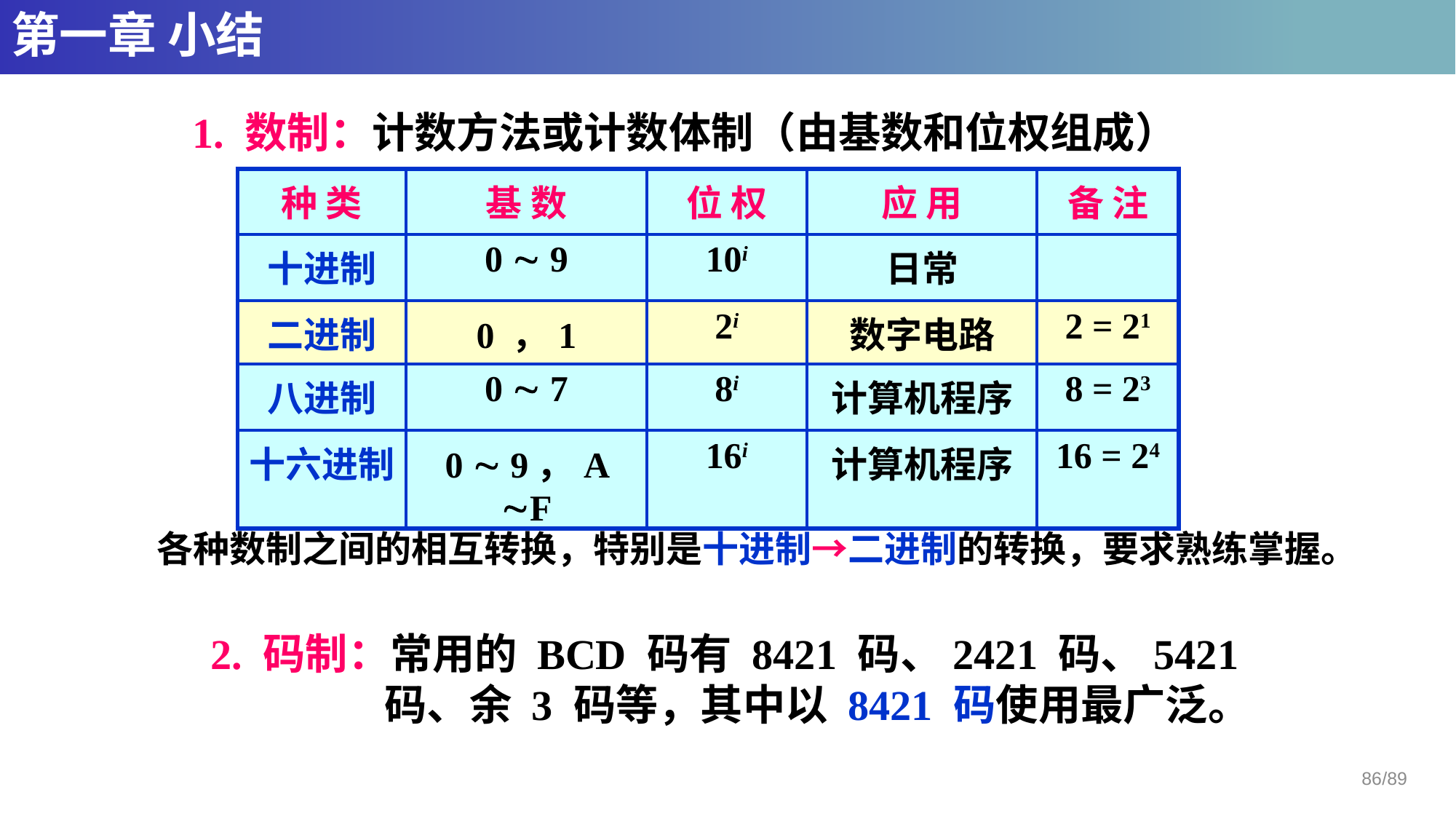

# 第一章 小结
1. 数制：计数方法或计数体制（由基数和位权组成）
| 种 类 | 基 数 | 位 权 | 应 用 | 备 注 |
| --- | --- | --- | --- | --- |
| 十进制 | 0 ∼ 9 | 10i | 日常 |  |
| 二进制 | 0 ，1 | 2i | 数字电路 | 2 = 21 |
| 八进制 | 0 ∼ 7 | 8i | 计算机程序 | 8 = 23 |
| 十六进制 | 0 ∼ 9，A ∼F | 16i | 计算机程序 | 16 = 24 |
        各种数制之间的相互转换，特别是十进制→二进制的转换，要求熟练掌握。
2. 码制：常用的 BCD 码有 8421 码、2421 码、5421
                 码、余 3 码等，其中以 8421 码使用最广泛。
86/89